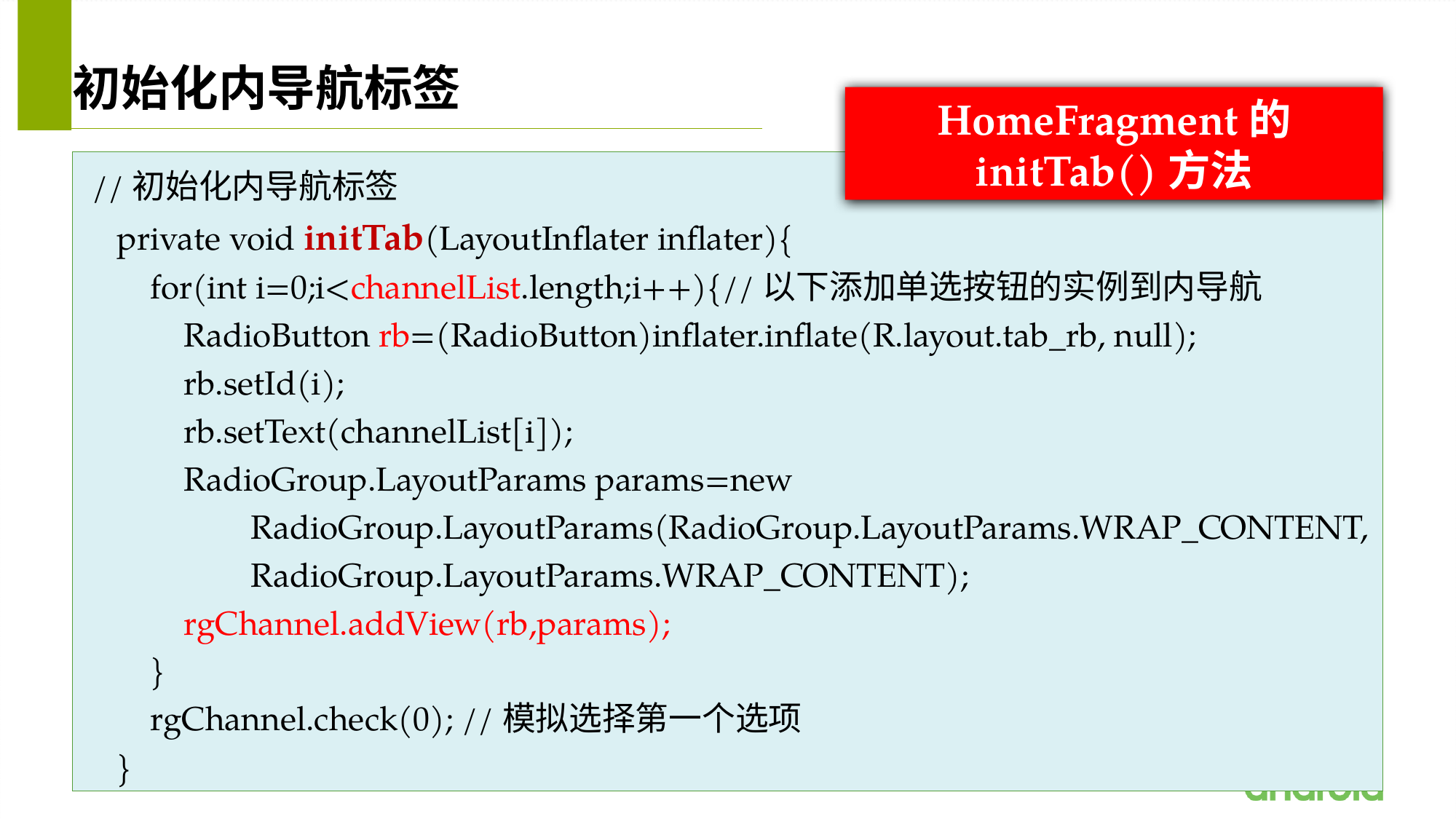

# 初始化内导航标签
HomeFragment的
initTab()方法
 //初始化内导航标签
    private void initTab(LayoutInflater inflater){
        for(int i=0;i<channelList.length;i++){//以下添加单选按钮的实例到内导航
            RadioButton rb=(RadioButton)inflater.inflate(R.layout.tab_rb, null);
            rb.setId(i);
            rb.setText(channelList[i]);
            RadioGroup.LayoutParams params=new
                    RadioGroup.LayoutParams(RadioGroup.LayoutParams.WRAP_CONTENT,
                    RadioGroup.LayoutParams.WRAP_CONTENT);
            rgChannel.addView(rb,params);
        }
        rgChannel.check(0); //模拟选择第一个选项
    }